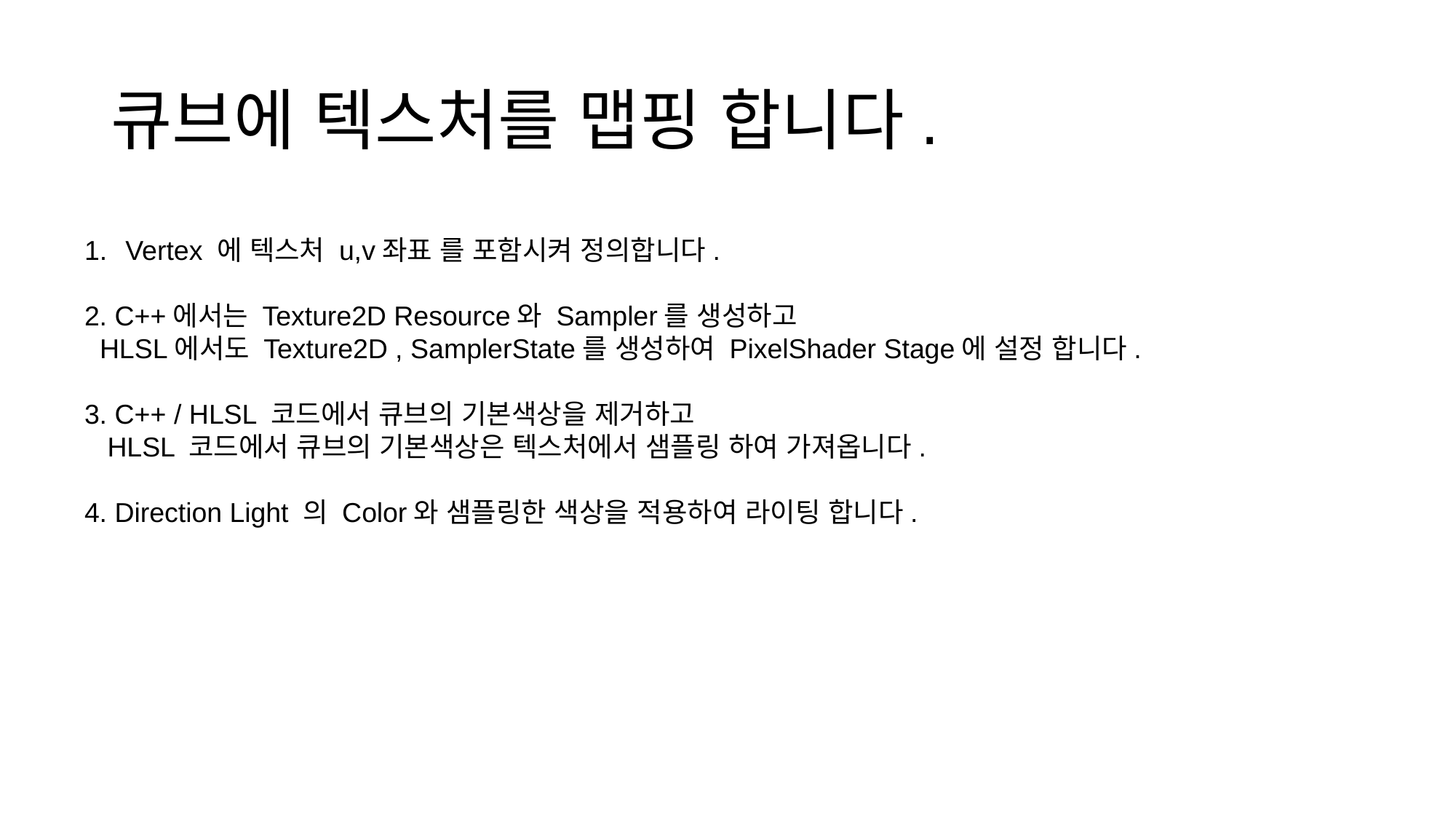

# 큐브에 텍스처를 맵핑 합니다.
Vertex 에 텍스처 u,v좌표 를 포함시켜 정의합니다.

2. C++에서는 Texture2D Resource와 Sampler를 생성하고
  HLSL에서도 Texture2D , SamplerState를 생성하여 PixelShader Stage에 설정 합니다.

3. C++ / HLSL 코드에서 큐브의 기본색상을 제거하고
   HLSL 코드에서 큐브의 기본색상은 텍스처에서 샘플링 하여 가져옵니다.

4. Direction Light 의 Color와 샘플링한 색상을 적용하여 라이팅 합니다.